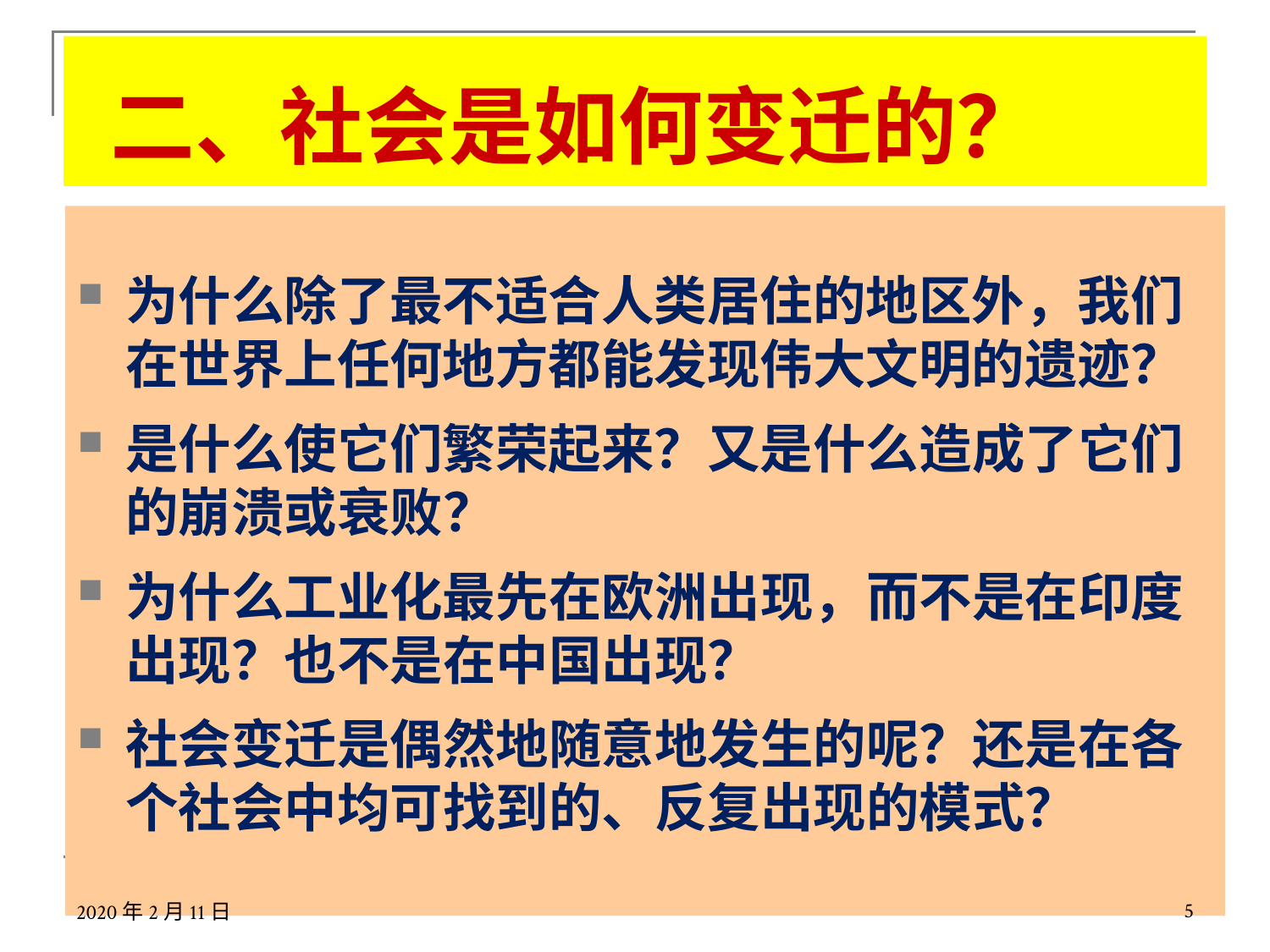

# 二、社会是如何变迁的？

为什么除了最不适合人类居住的地区外，我们在世界上任何地方都能发现伟大文明的遗迹？
是什么使它们繁荣起来？又是什么造成了它们的崩溃或衰败？
为什么工业化最先在欧洲出现，而不是在印度出现？也不是在中国出现？
社会变迁是偶然地随意地发生的呢？还是在各个社会中均可找到的、反复出现的模式？
2020年2月11日
5